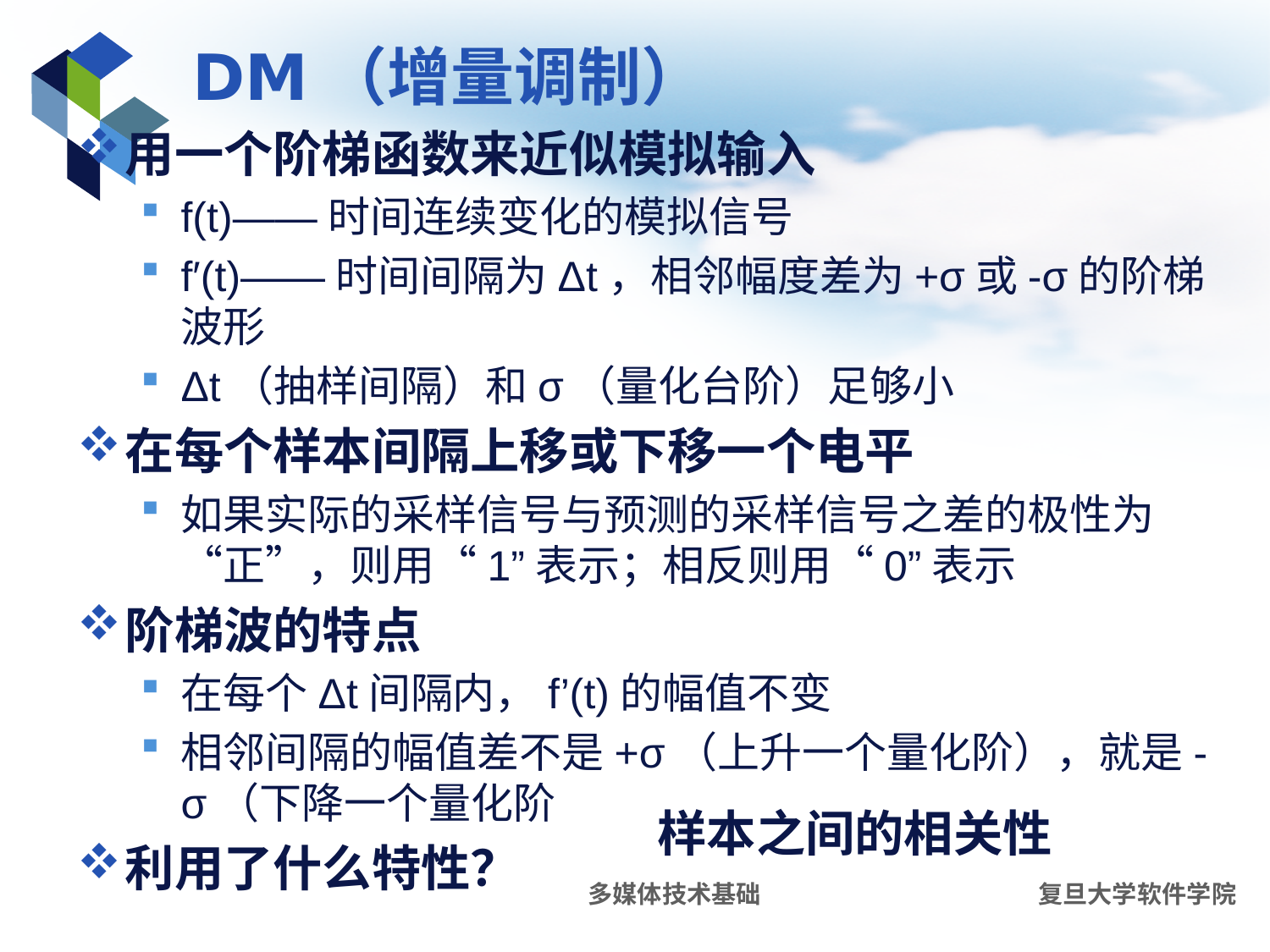

# DM（增量调制）
用一个阶梯函数来近似模拟输入
f(t)——时间连续变化的模拟信号
f′(t)——时间间隔为Δt，相邻幅度差为+σ或-σ的阶梯波形
Δt（抽样间隔）和σ（量化台阶）足够小
在每个样本间隔上移或下移一个电平
如果实际的采样信号与预测的采样信号之差的极性为“正”，则用“1”表示；相反则用“0”表示
阶梯波的特点
在每个Δt间隔内，f’(t)的幅值不变
相邻间隔的幅值差不是+σ（上升一个量化阶），就是-σ（下降一个量化阶
利用了什么特性？

样本之间的相关性
多媒体技术基础